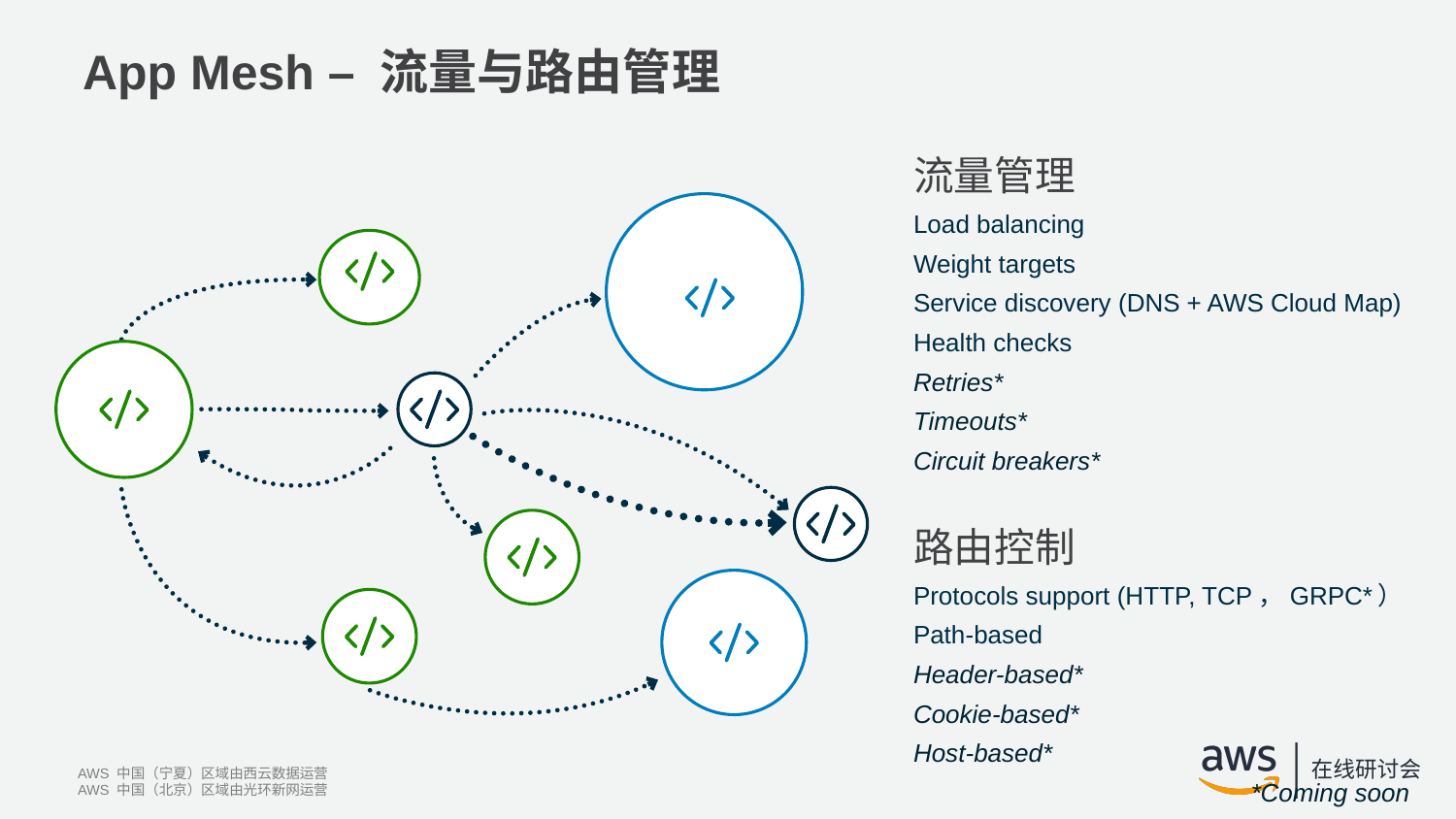

# App Mesh – 流量与路由管理
流量管理
Load balancing
Weight targets
Service discovery (DNS + AWS Cloud Map)
Health checks
Retries*
Timeouts*
Circuit breakers*
路由控制
Protocols support (HTTP, TCP，GRPC*）
Path-based
Header-based*
Cookie-based*
Host-based*
*Coming soon